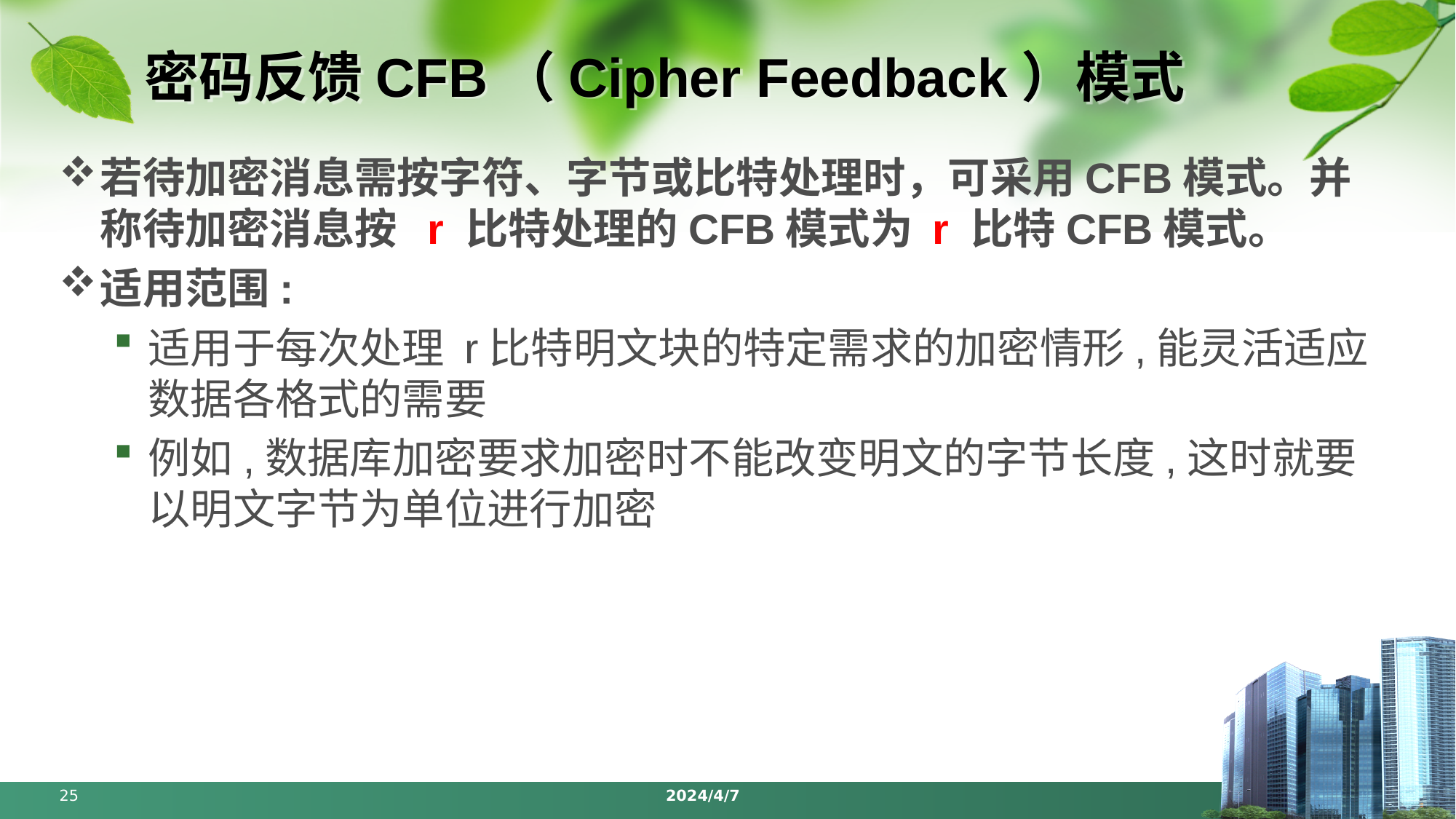

# 密码反馈CFB（Cipher Feedback）模式
若待加密消息需按字符、字节或比特处理时，可采用CFB模式。并称待加密消息按	r 比特处理的CFB模式为 r 比特CFB模式。
适用范围:
适用于每次处理 r比特明文块的特定需求的加密情形,能灵活适应数据各格式的需要
例如,数据库加密要求加密时不能改变明文的字节长度,这时就要以明文字节为单位进行加密
25
2024/4/7